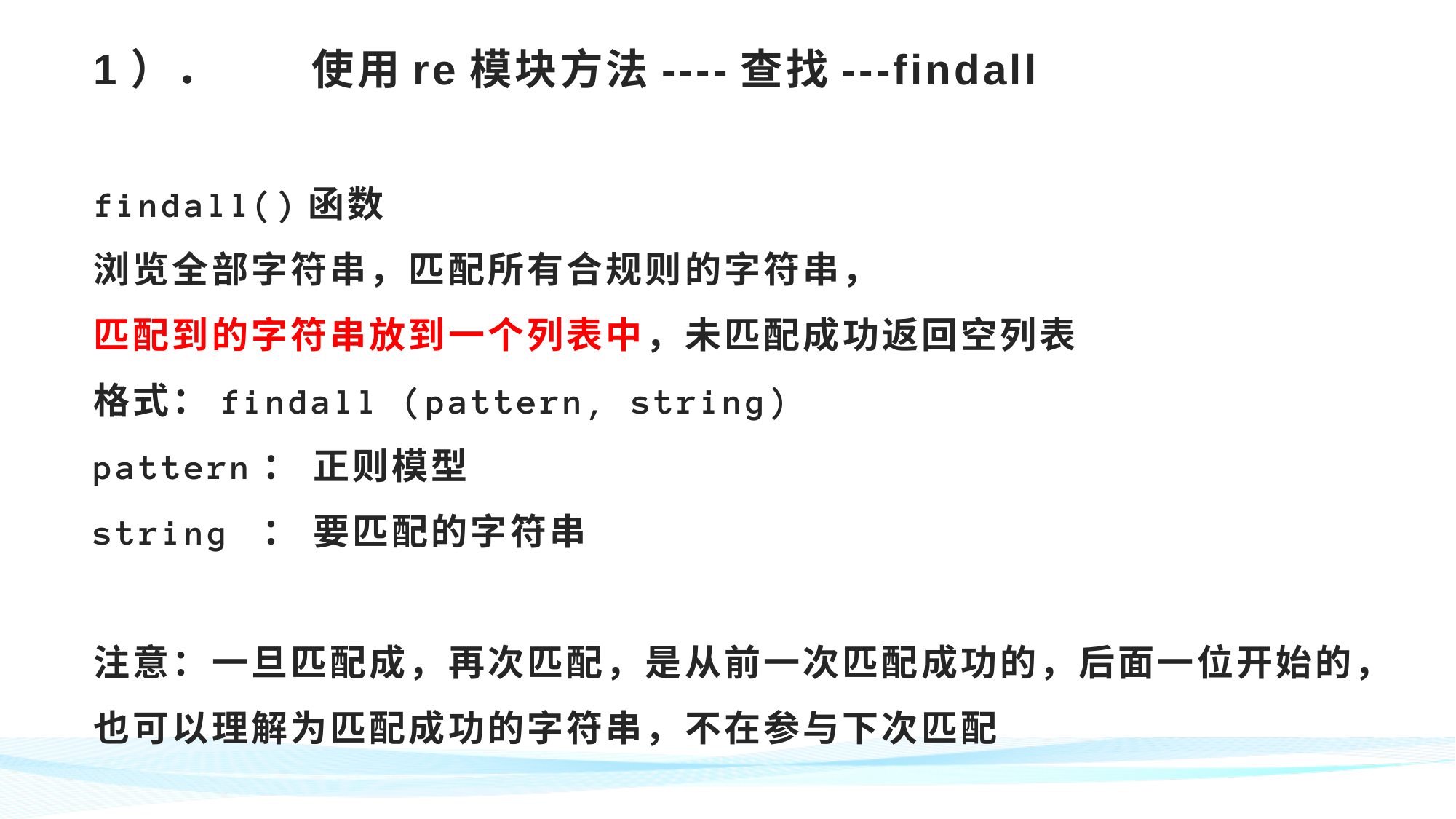

# 1）．	使用re模块方法----查找---findall findall()函数 浏览全部字符串，匹配所有合规则的字符串， 匹配到的字符串放到一个列表中，未匹配成功返回空列表 格式：findall (pattern, string) pattern： 正则模型 string ： 要匹配的字符串 注意：一旦匹配成，再次匹配，是从前一次匹配成功的，后面一位开始的，也可以理解为匹配成功的字符串，不在参与下次匹配